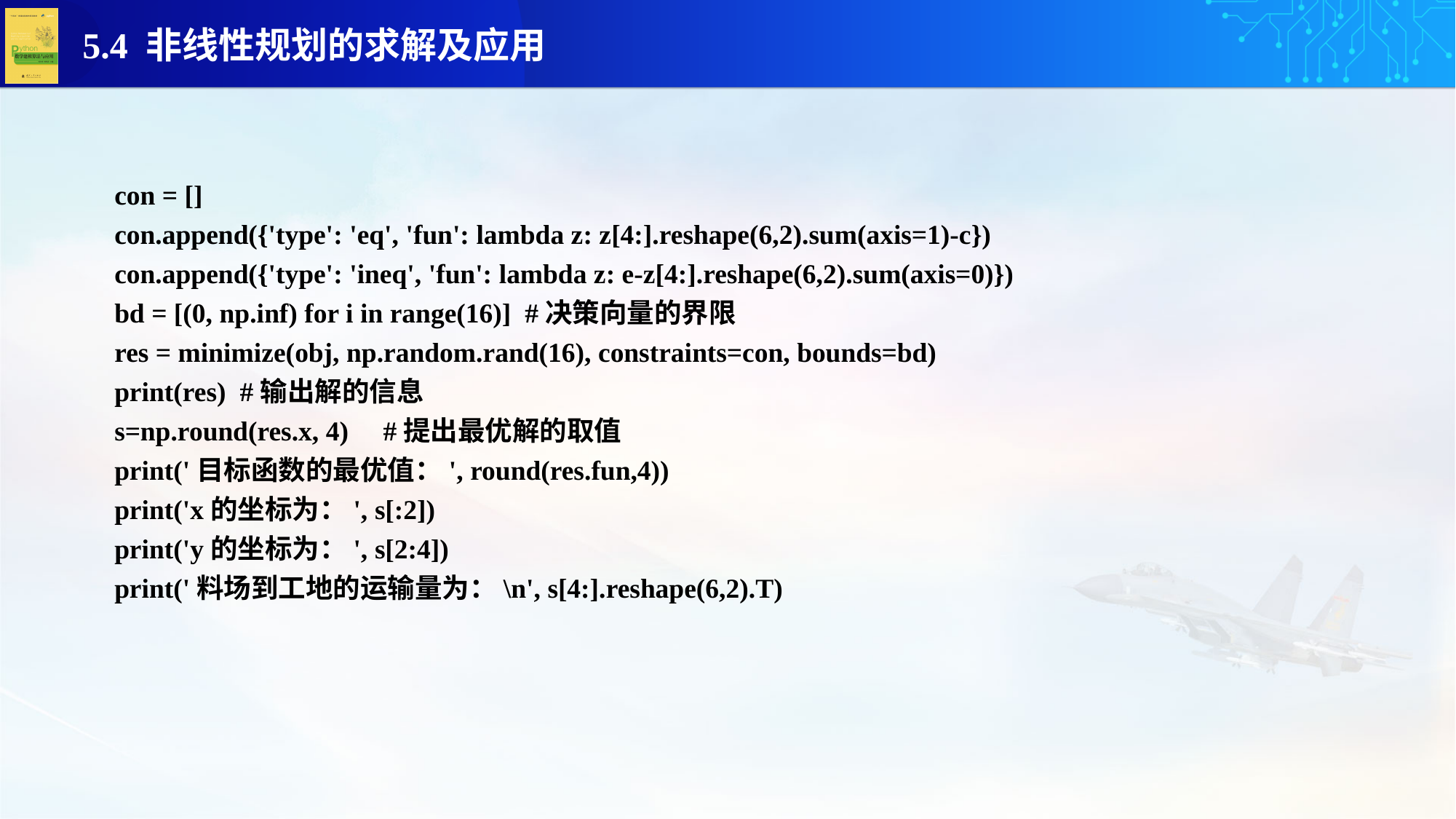

con = []
con.append({'type': 'eq', 'fun': lambda z: z[4:].reshape(6,2).sum(axis=1)-c})
con.append({'type': 'ineq', 'fun': lambda z: e-z[4:].reshape(6,2).sum(axis=0)})
bd = [(0, np.inf) for i in range(16)]  #决策向量的界限
res = minimize(obj, np.random.rand(16), constraints=con, bounds=bd)
print(res)  #输出解的信息
s=np.round(res.x, 4)     #提出最优解的取值
print('目标函数的最优值：', round(res.fun,4))
print('x的坐标为：', s[:2])
print('y的坐标为：', s[2:4])
print('料场到工地的运输量为：\n', s[4:].reshape(6,2).T)